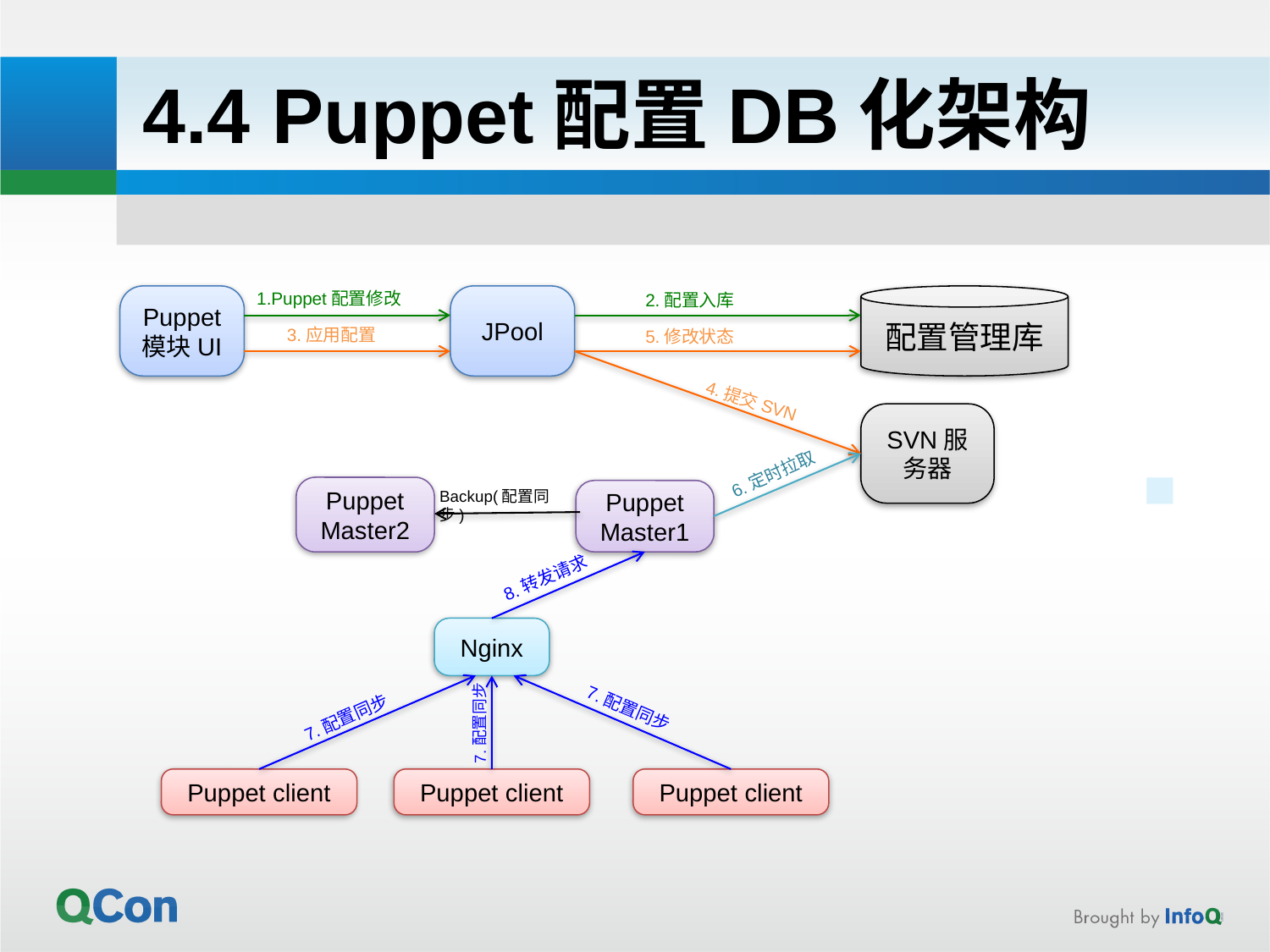

4.4 Puppet配置DB化架构
1.Puppet配置修改
2.配置入库
Puppet 模块UI
JPool
配置管理库
3.应用配置
5.修改状态
4.提交SVN
SVN服务器
6.定时拉取
Puppet Master2
Backup(配置同步)
Puppet Master1
8.转发请求
Nginx
7.配置同步
7.配置同步
7.配置同步
Puppet client
Puppet client
Puppet client